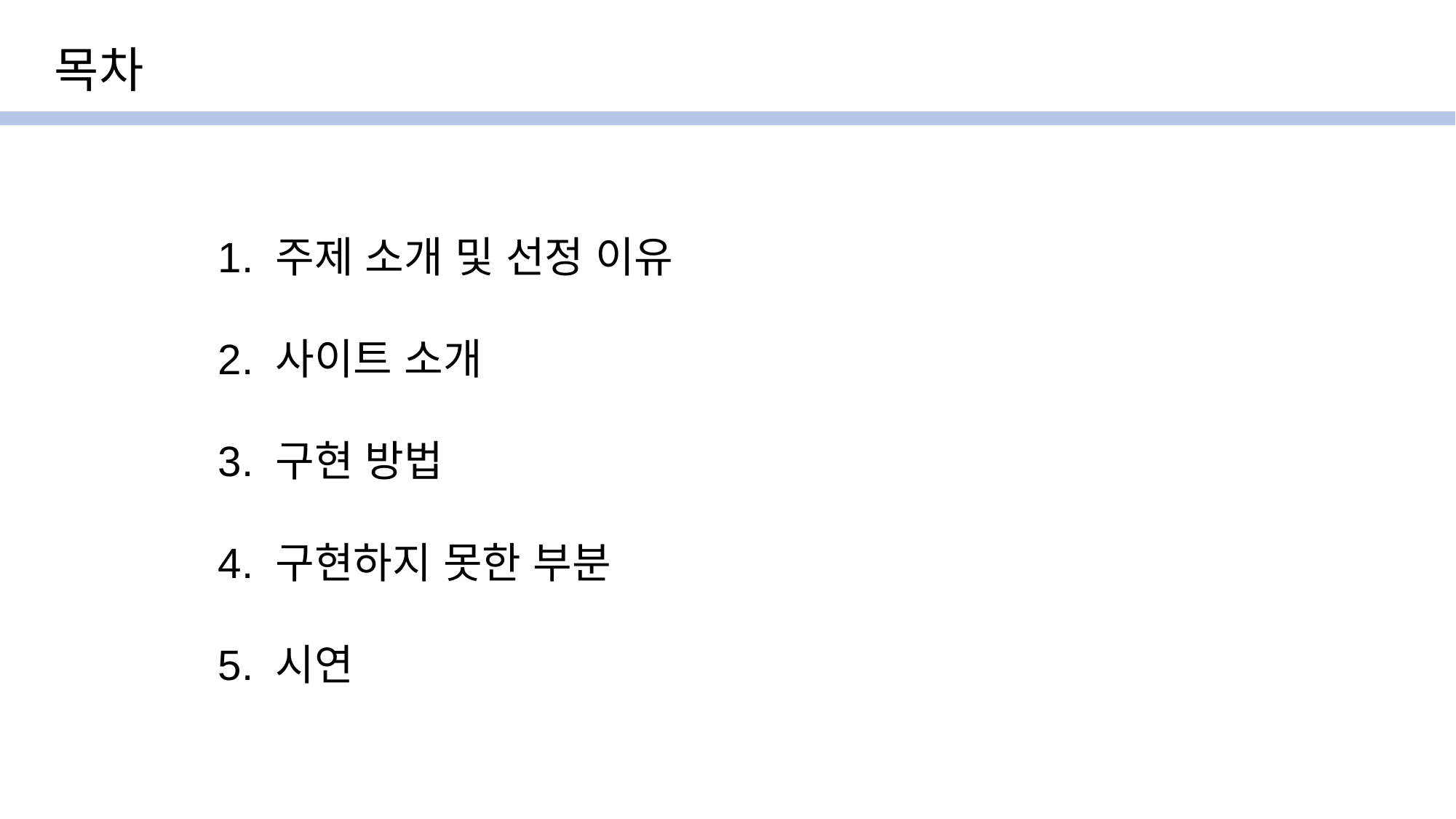

목차

1. 주제 소개 및 선정 이유
2. 사이트 소개
3. 구현 방법
4. 구현하지 못한 부분
5. 시연